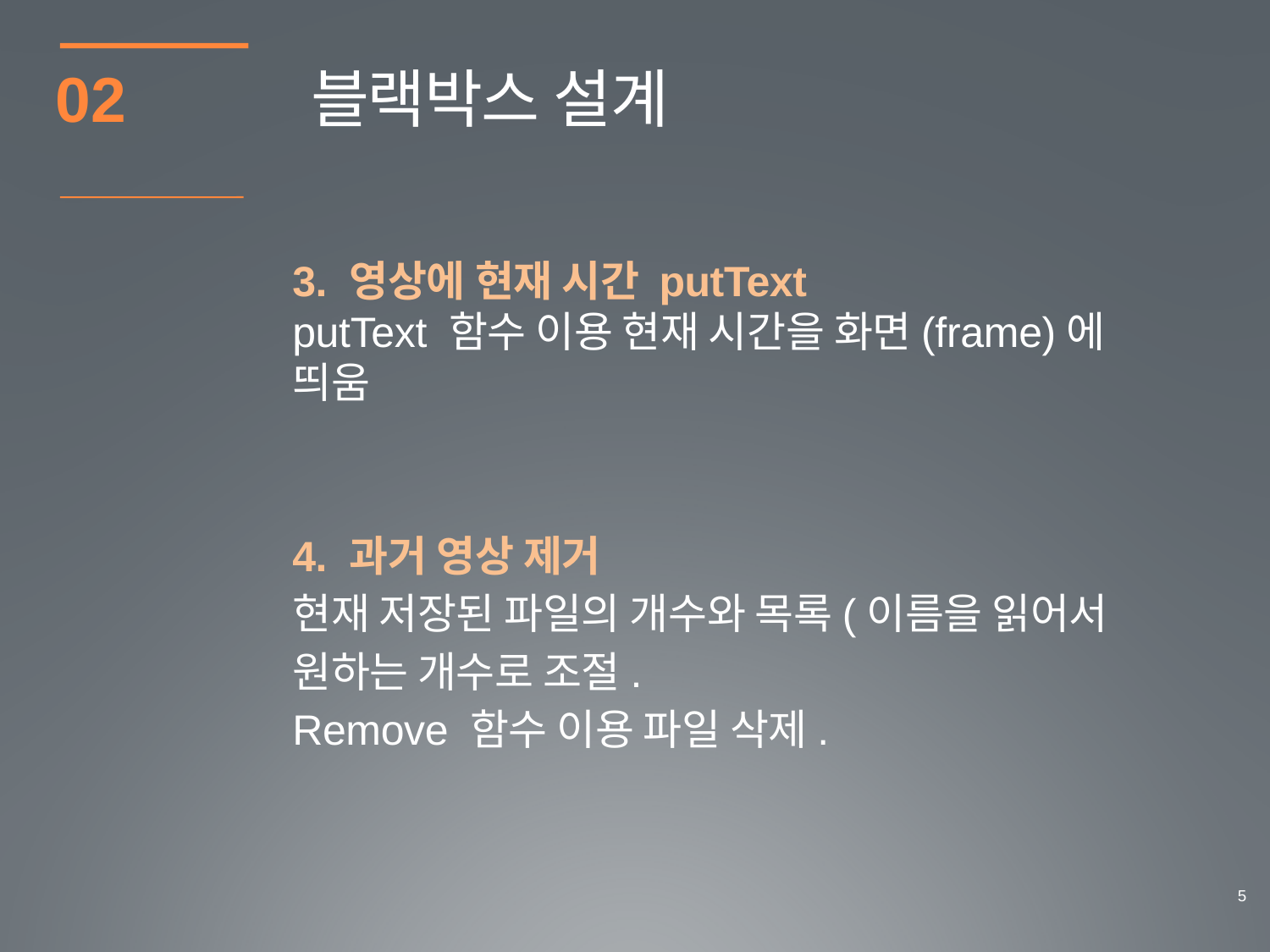

02
블랙박스 설계

3. 영상에 현재 시간 putText
putText 함수 이용 현재 시간을 화면(frame)에 띄움

4. 과거 영상 제거
현재 저장된 파일의 개수와 목록(이름을 읽어서 원하는 개수로 조절.
Remove 함수 이용 파일 삭제.